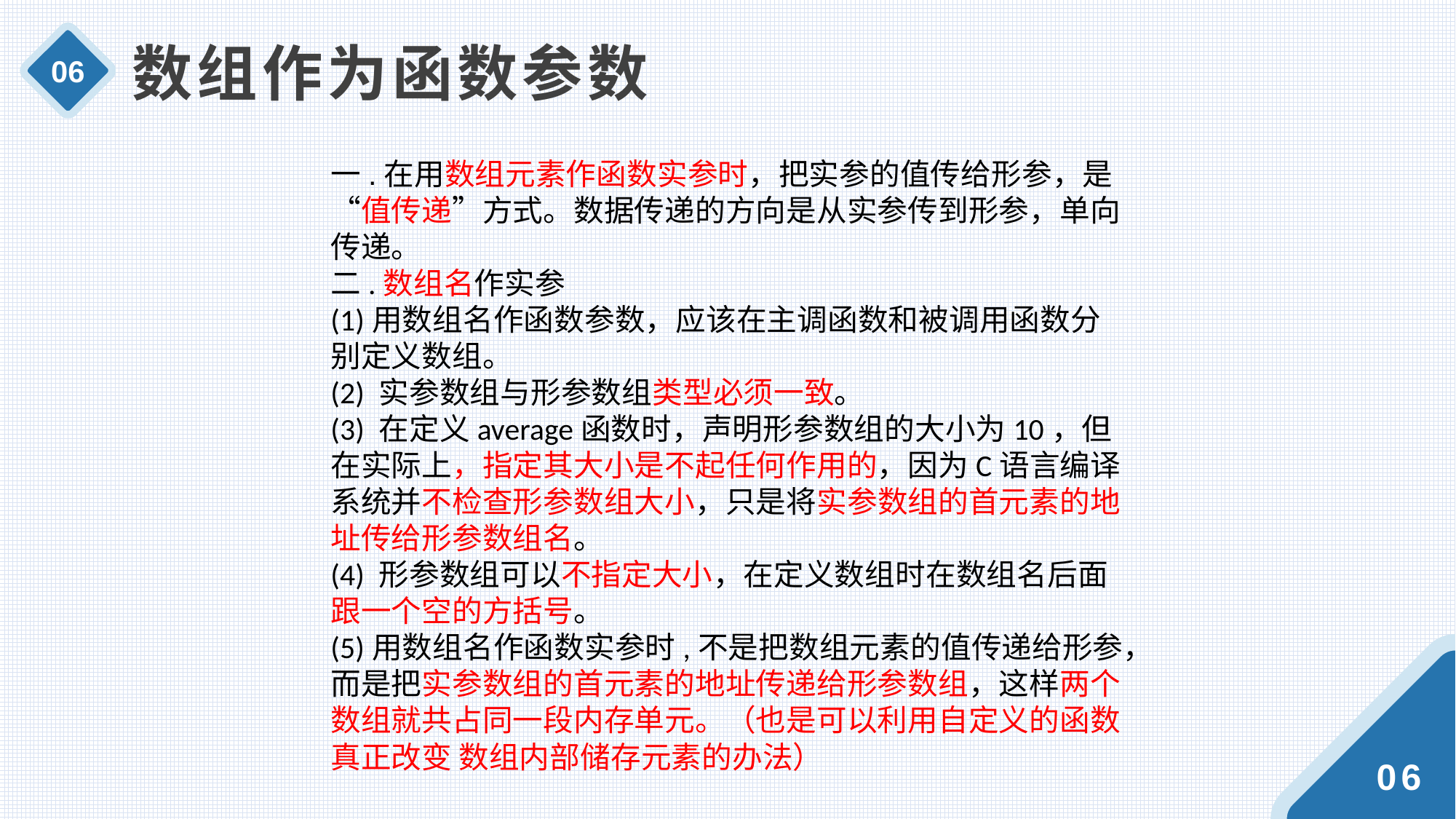

数组作为函数参数

06
一.在用数组元素作函数实参时，把实参的值传给形参，是“值传递”方式。数据传递的方向是从实参传到形参，单向传递。
二.数组名作实参
(1)用数组名作函数参数，应该在主调函数和被调用函数分别定义数组。
(2) 实参数组与形参数组类型必须一致。
(3) 在定义average函数时，声明形参数组的大小为10，但在实际上，指定其大小是不起任何作用的，因为C语言编译系统并不检查形参数组大小，只是将实参数组的首元素的地址传给形参数组名。
(4) 形参数组可以不指定大小，在定义数组时在数组名后面跟一个空的方括号。
(5)用数组名作函数实参时,不是把数组元素的值传递给形参，而是把实参数组的首元素的地址传递给形参数组，这样两个数组就共占同一段内存单元。（也是可以利用自定义的函数真正改变 数组内部储存元素的办法）

06